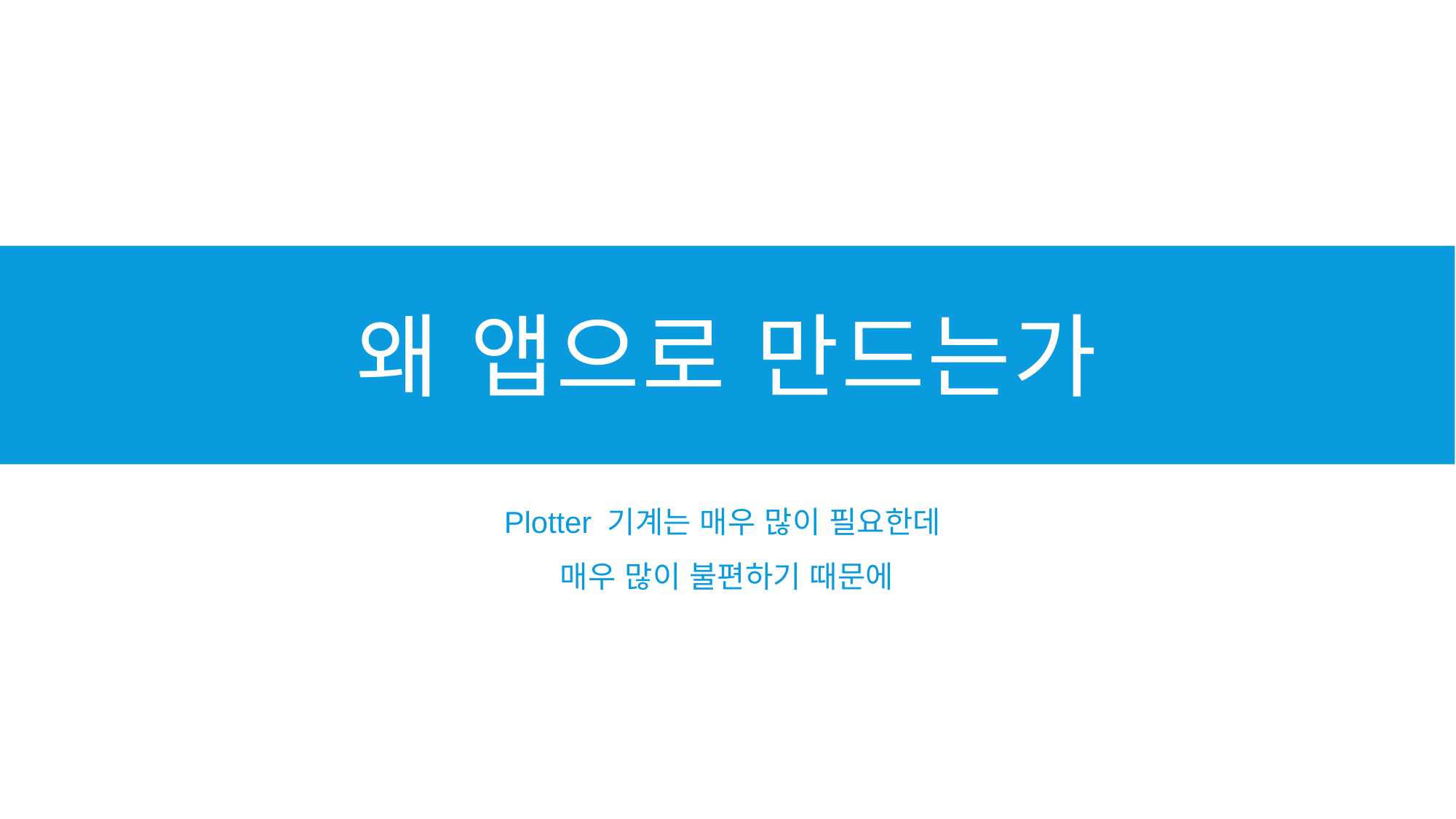

# 왜 앱으로 만드는가
Plotter 기계는 매우 많이 필요한데
매우 많이 불편하기 때문에